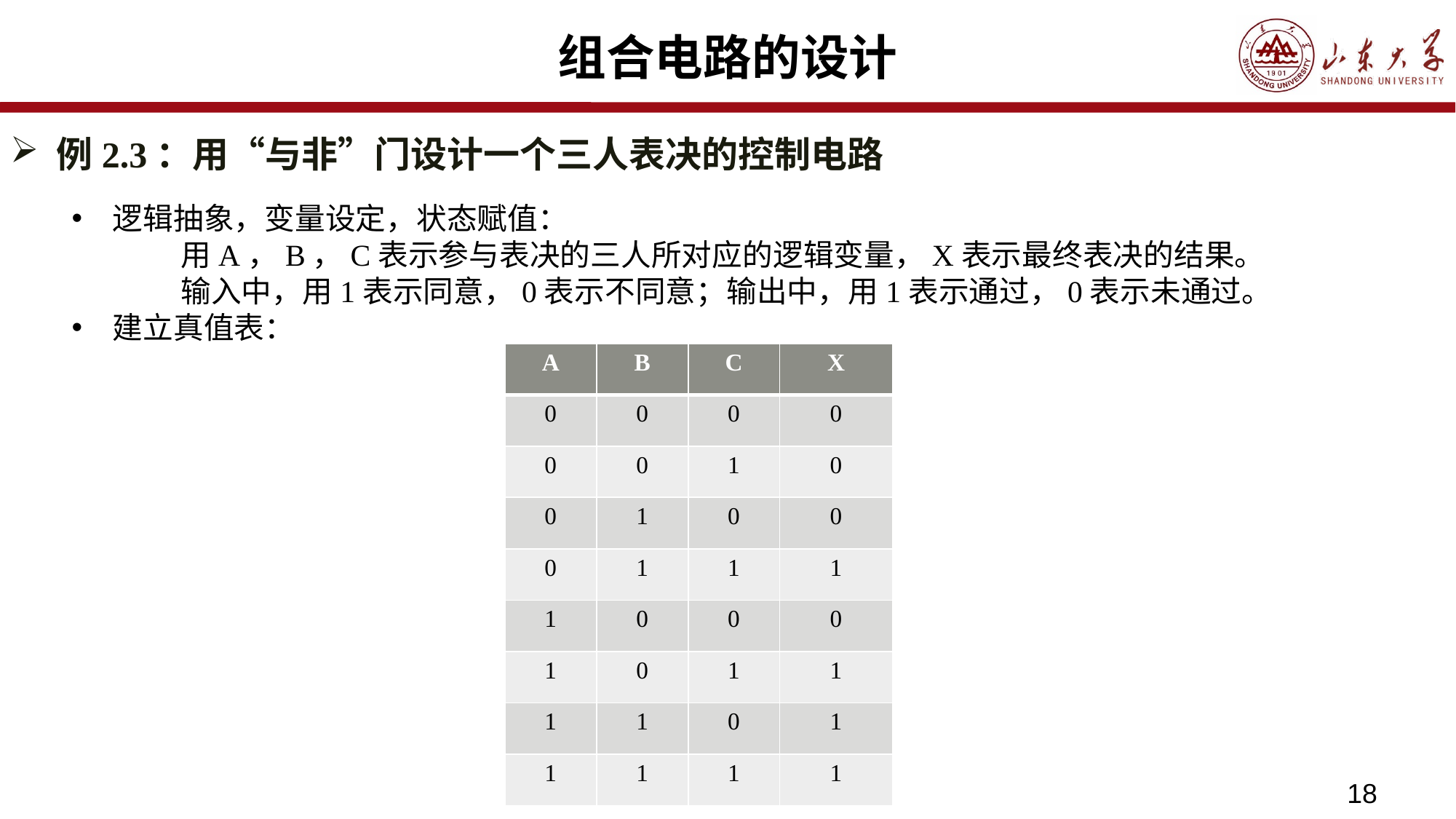

# 组合电路的设计
例2.3：用“与非”门设计一个三人表决的控制电路

逻辑抽象，变量设定，状态赋值：
	用A，B，C表示参与表决的三人所对应的逻辑变量，X表示最终表决的结果。
	输入中，用1表示同意，0表示不同意；输出中，用1表示通过，0表示未通过。
建立真值表：

| A | B | C | X |
| --- | --- | --- | --- |
| 0 | 0 | 0 | 0 |
| 0 | 0 | 1 | 0 |
| 0 | 1 | 0 | 0 |
| 0 | 1 | 1 | 1 |
| 1 | 0 | 0 | 0 |
| 1 | 0 | 1 | 1 |
| 1 | 1 | 0 | 1 |
| 1 | 1 | 1 | 1 |
18